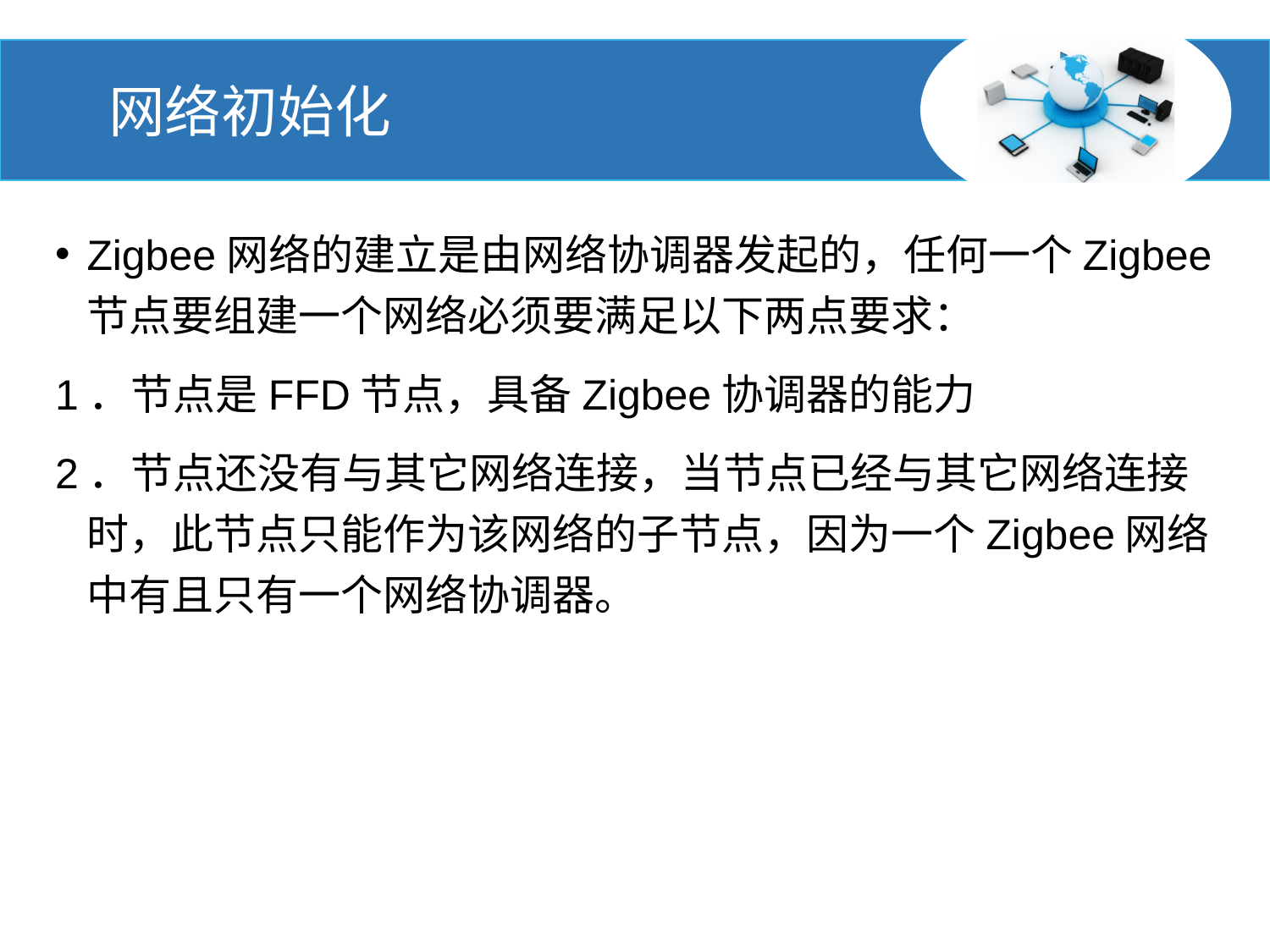

# 网络初始化
Zigbee网络的建立是由网络协调器发起的，任何一个Zigbee节点要组建一个网络必须要满足以下两点要求：
1．节点是FFD节点，具备Zigbee协调器的能力
2．节点还没有与其它网络连接，当节点已经与其它网络连接时，此节点只能作为该网络的子节点，因为一个Zigbee网络中有且只有一个网络协调器。